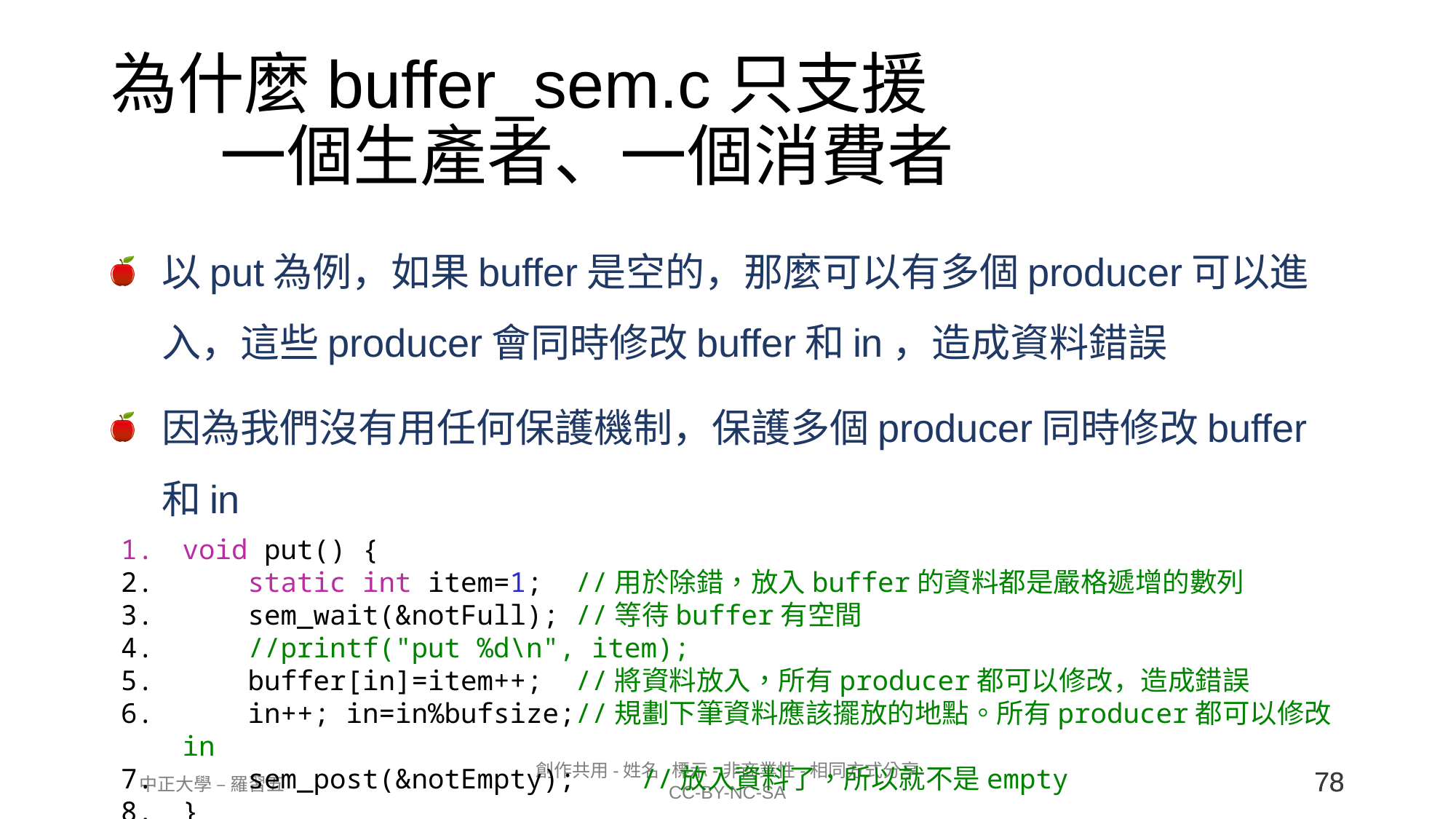

# 為什麼buffer_sem.c只支援 一個生產者、一個消費者
以put為例，如果buffer是空的，那麼可以有多個producer可以進入，這些producer會同時修改buffer和in，造成資料錯誤
因為我們沒有用任何保護機制，保護多個producer同時修改buffer和in
void put() {
    static int item=1;  //用於除錯，放入buffer的資料都是嚴格遞增的數列
    sem_wait(&notFull); //等待buffer有空間
    //printf("put %d\n", item);
    buffer[in]=item++;  //將資料放入，所有producer都可以修改，造成錯誤
    in++; in=in%bufsize;//規劃下筆資料應該擺放的地點。所有producer都可以修改in
    sem_post(&notEmpty);    //放入資料了，所以就不是empty
}